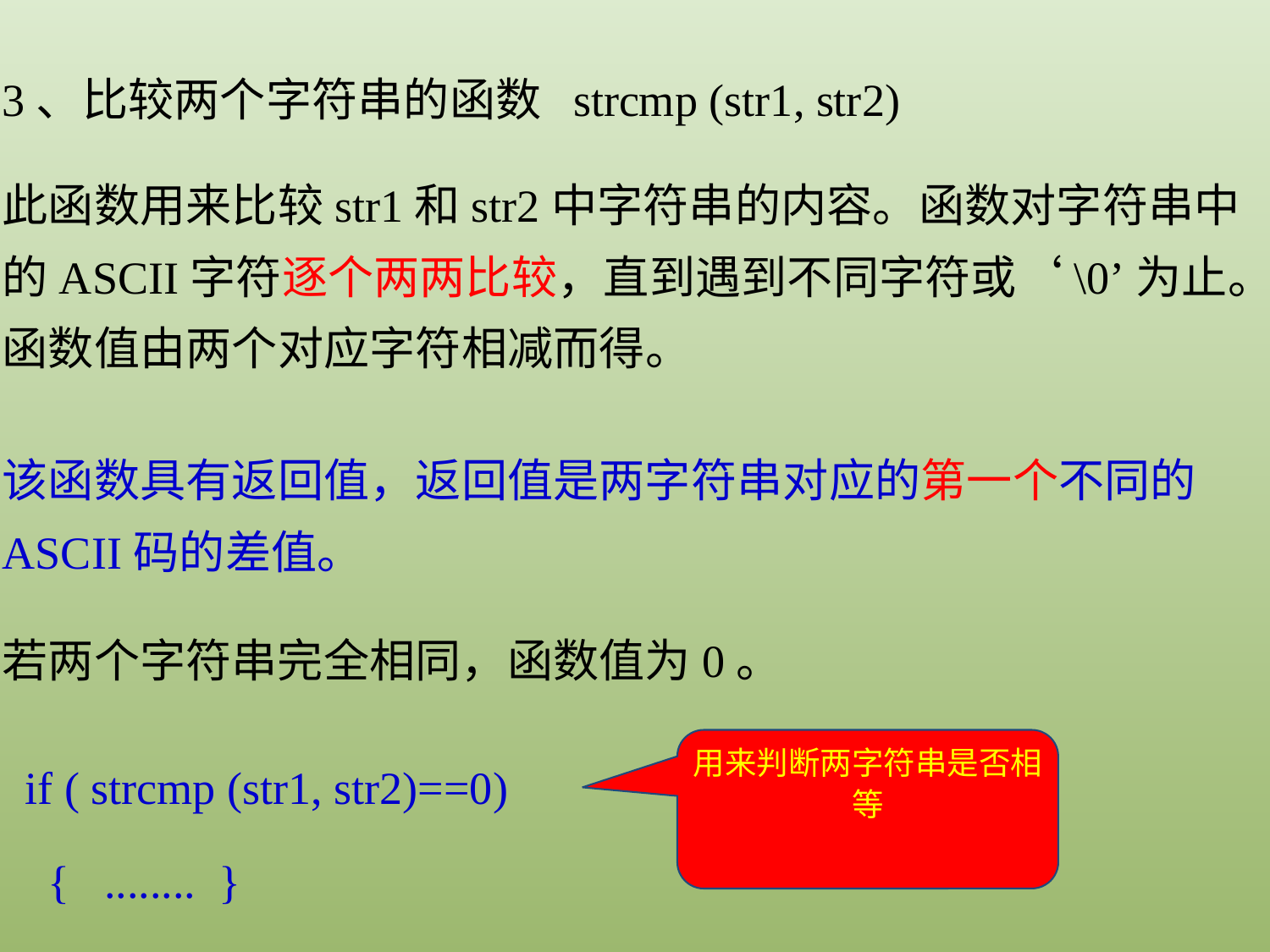

3、比较两个字符串的函数  strcmp (str1, str2)
此函数用来比较str1和str2中字符串的内容。函数对字符串中的ASCII字符逐个两两比较，直到遇到不同字符或‘\0’为止。函数值由两个对应字符相减而得。
该函数具有返回值，返回值是两字符串对应的第一个不同的ASCII码的差值。
若两个字符串完全相同，函数值为0。
用来判断两字符串是否相等
  if ( strcmp (str1, str2)==0)
    {   ........  }
358